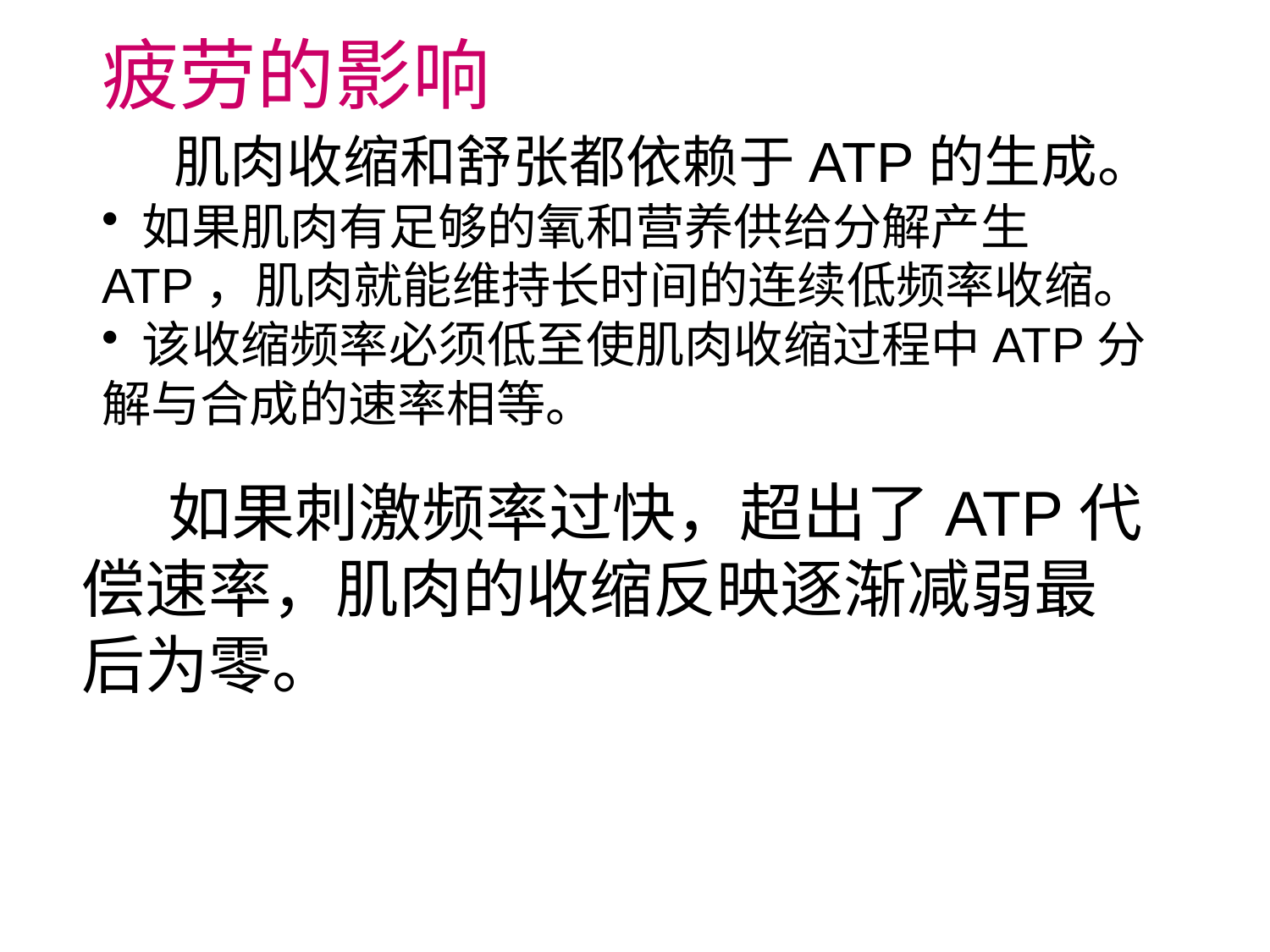

疲劳的影响
    肌肉收缩和舒张都依赖于ATP的生成。
 如果肌肉有足够的氧和营养供给分解产生ATP，肌肉就能维持长时间的连续低频率收缩。
 该收缩频率必须低至使肌肉收缩过程中ATP分解与合成的速率相等。
     如果刺激频率过快，超出了ATP代偿速率，肌肉的收缩反映逐渐减弱最后为零。